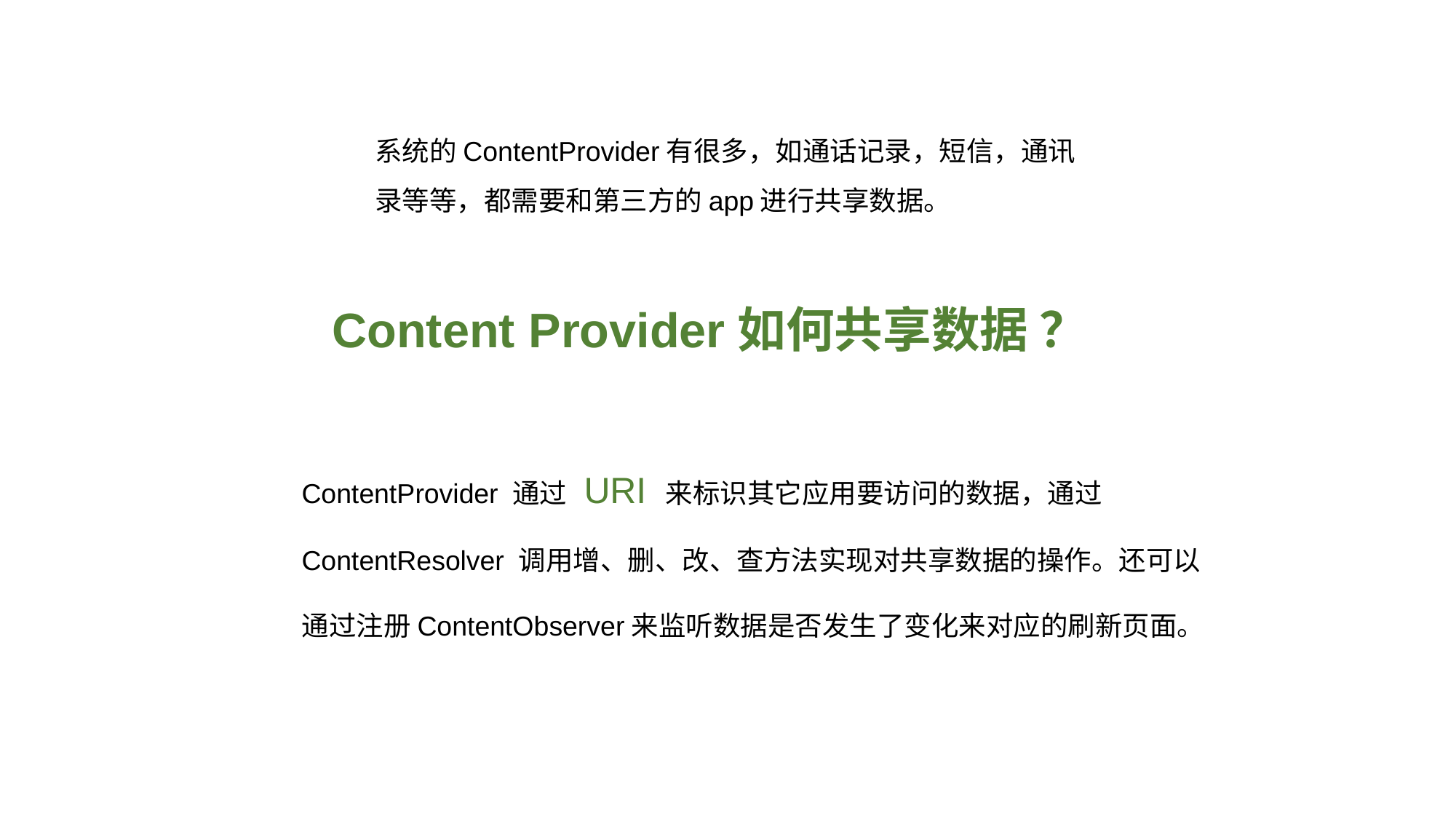

系统的ContentProvider有很多，如通话记录，短信，通讯录等等，都需要和第三方的app进行共享数据。
Content Provider如何共享数据 ？
ContentProvider 通过 URI 来标识其它应用要访问的数据，通过ContentResolver 调用增、删、改、查方法实现对共享数据的操作。还可以通过注册ContentObserver来监听数据是否发生了变化来对应的刷新页面。